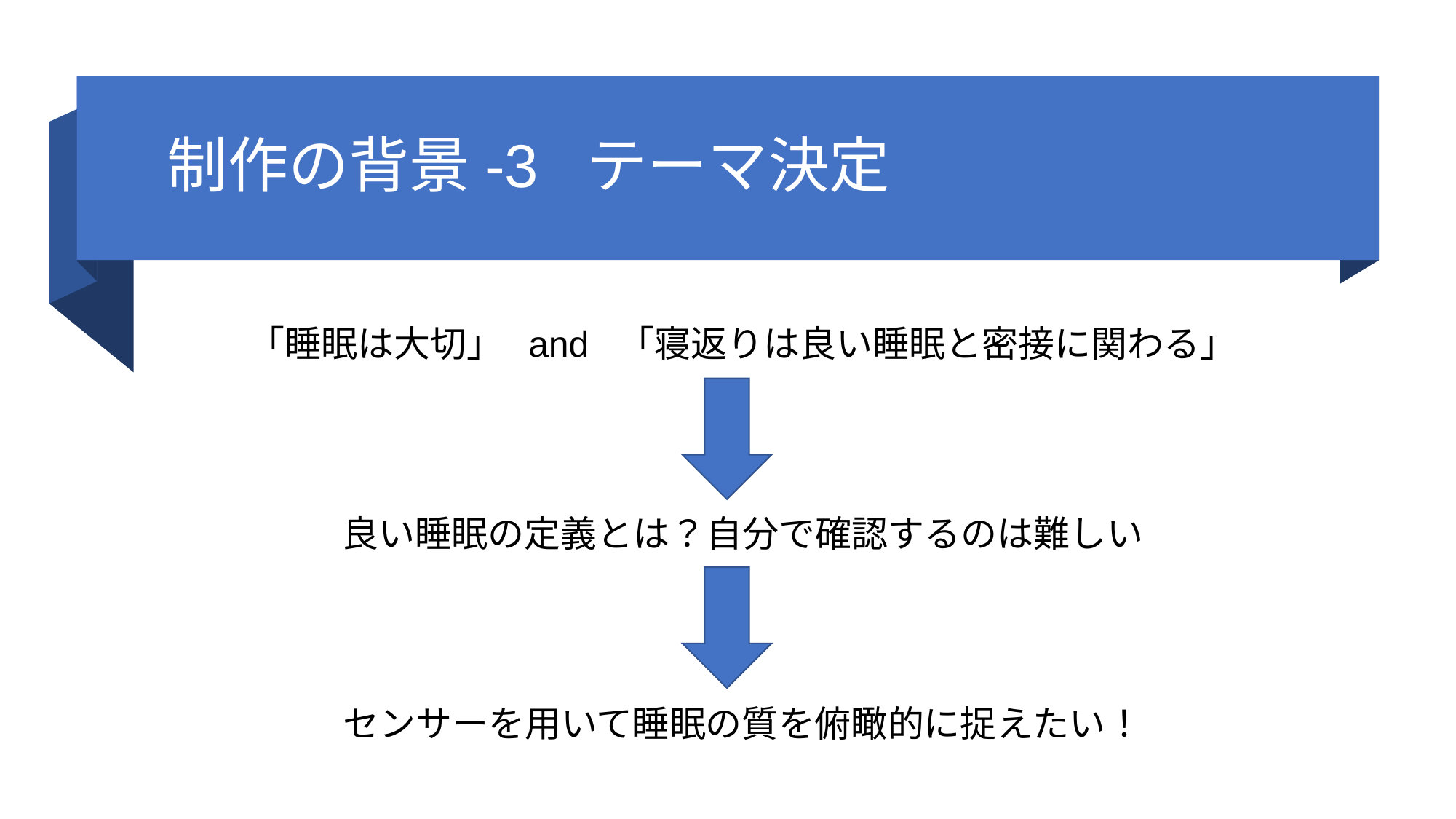

# 制作の背景-3  テーマ決定

「睡眠は大切」  and  「寝返りは良い睡眠と密接に関わる」

良い睡眠の定義とは？自分で確認するのは難しい

センサーを用いて睡眠の質を俯瞰的に捉えたい！